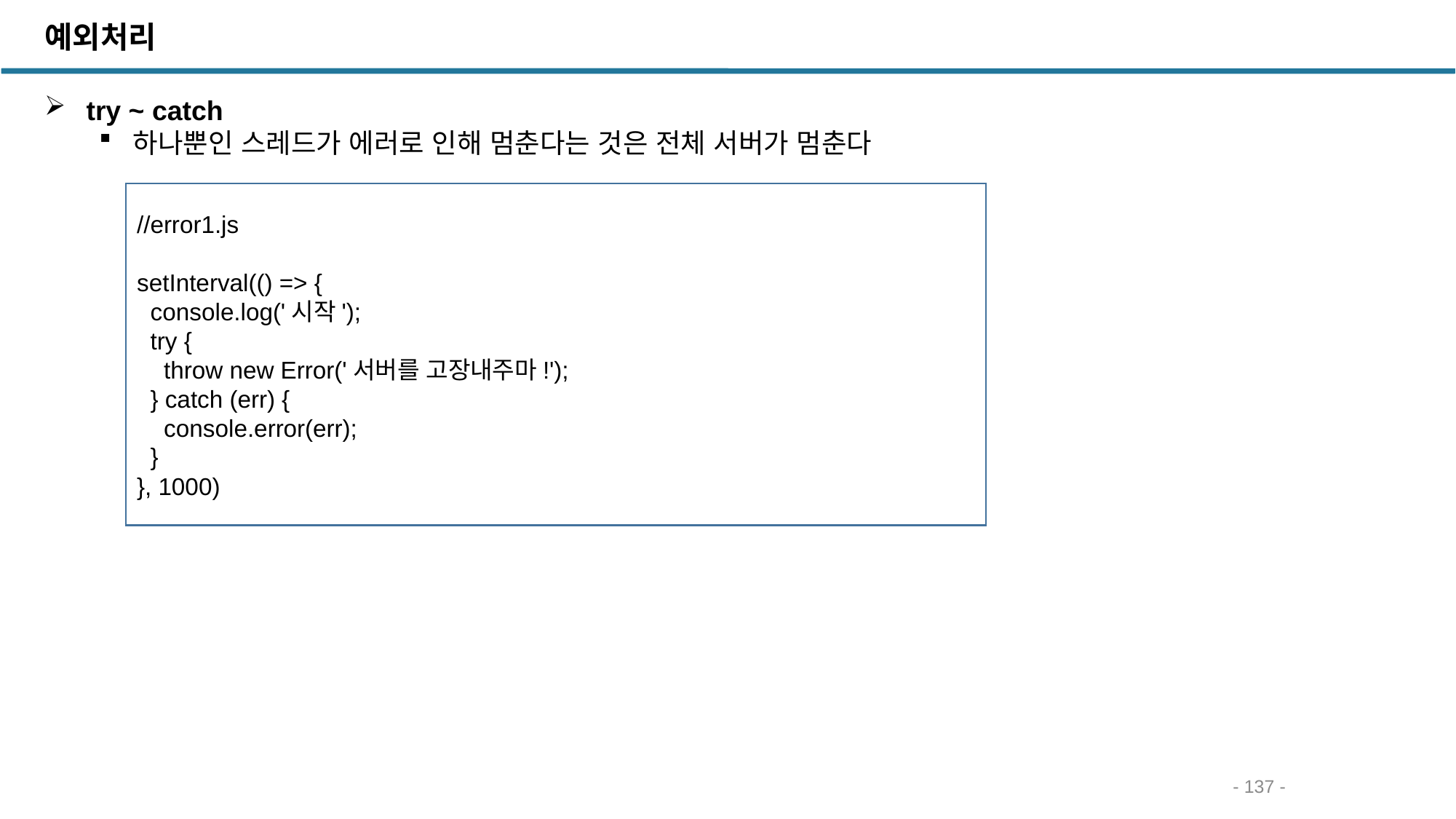

예외처리
 try ~ catch
하나뿐인 스레드가 에러로 인해 멈춘다는 것은 전체 서버가 멈춘다
//error1.js

setInterval(() => {
  console.log('시작');
  try {
    throw new Error('서버를 고장내주마!');
  } catch (err) {
    console.error(err);
  }
}, 1000)
- 137 -